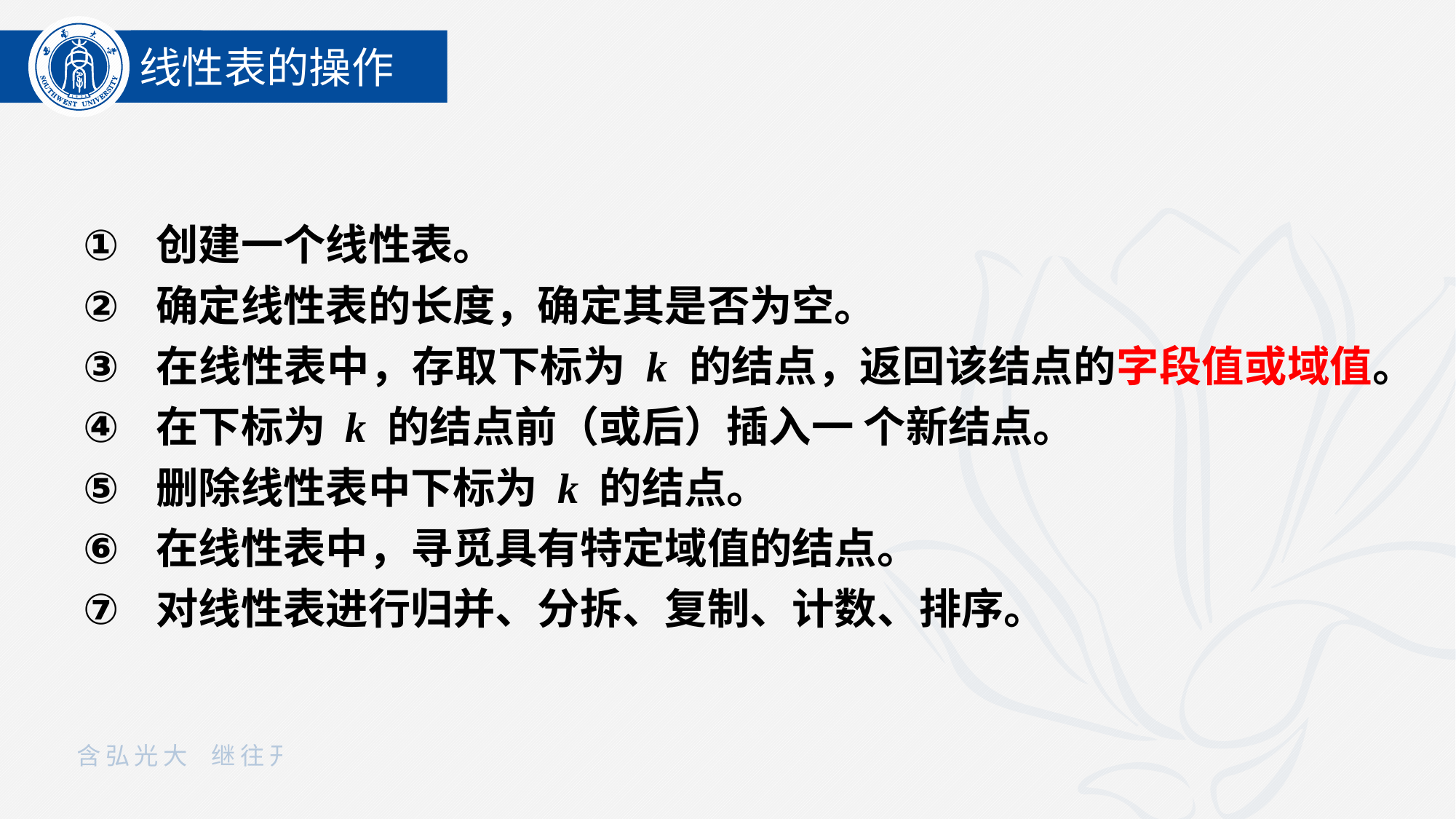

线性表的操作

创建一个线性表。
确定线性表的长度，确定其是否为空。
在线性表中，存取下标为 k 的结点，返回该结点的字段值或域值。
在下标为 k 的结点前（或后）插入一 个新结点。
删除线性表中下标为 k 的结点。
在线性表中，寻觅具有特定域值的结点。
对线性表进行归并、分拆、复制、计数、排序。